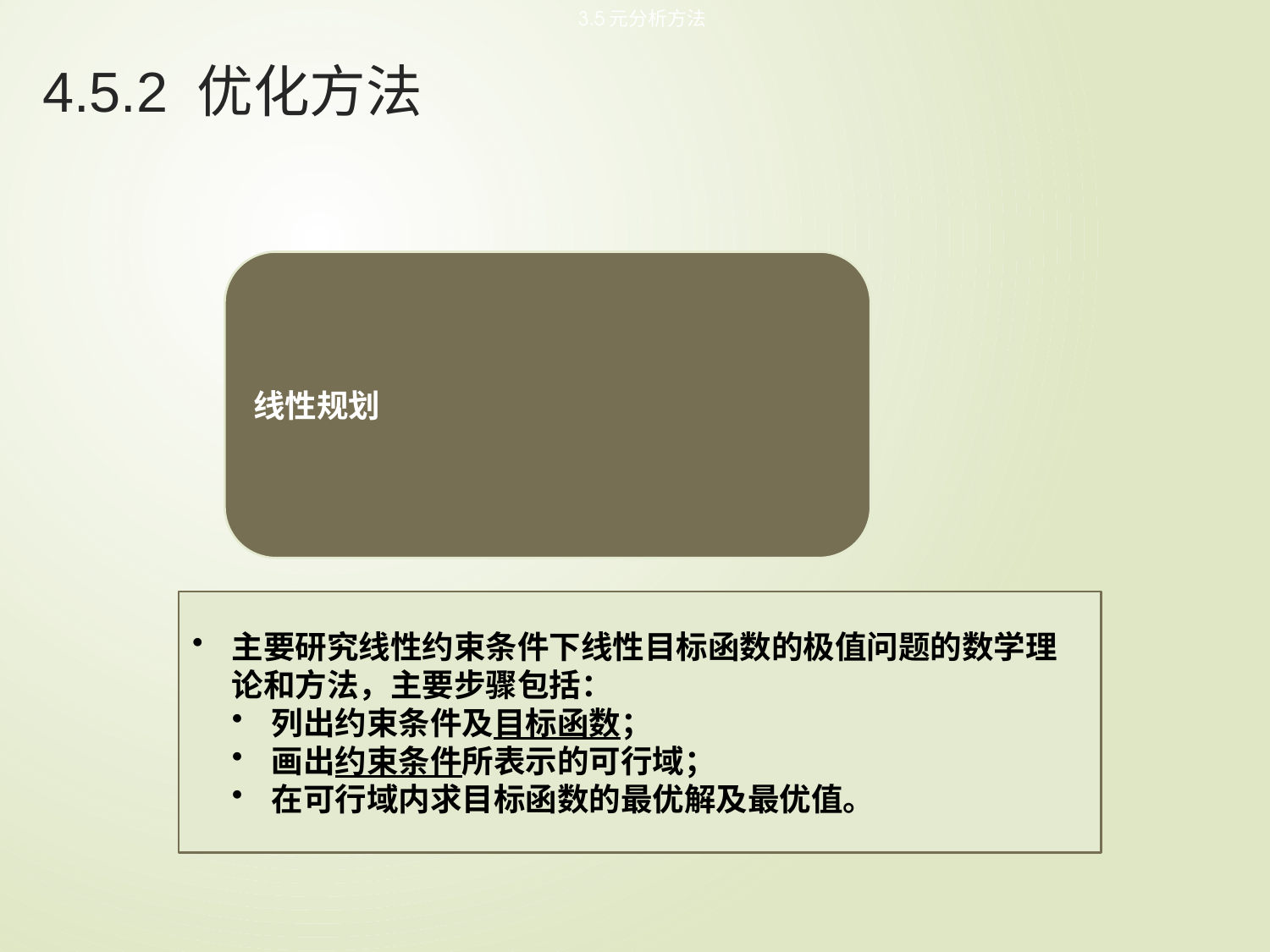

3.5元分析方法
# 4.5.2 优化方法
线性规划
主要研究线性约束条件下线性目标函数的极值问题的数学理论和方法，主要步骤包括：
列出约束条件及目标函数；
画出约束条件所表示的可行域；
在可行域内求目标函数的最优解及最优值。